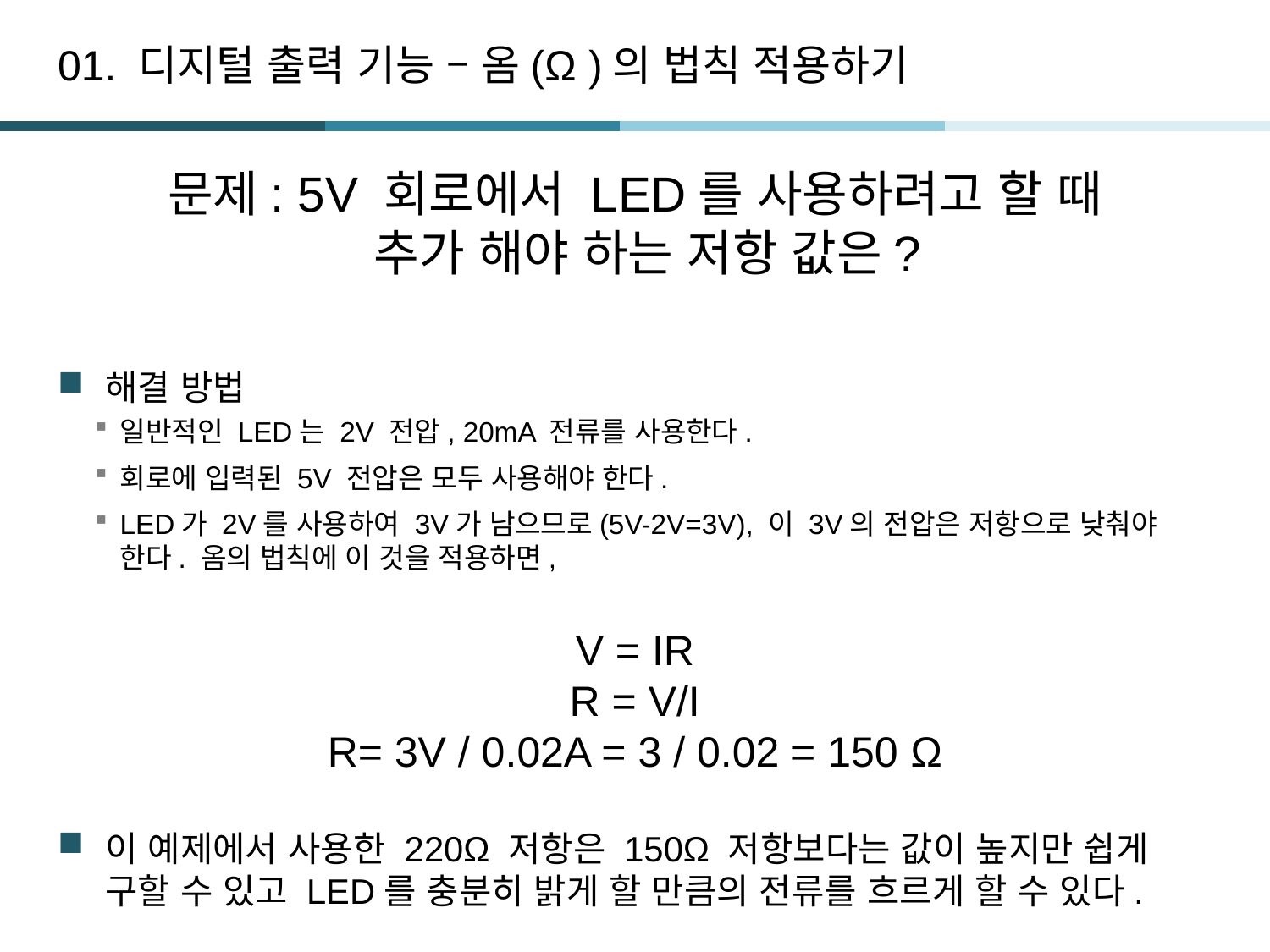

# 01. 디지털 출력 기능 – 옴(Ω )의 법칙 적용하기
문제: 5V 회로에서 LED를 사용하려고 할 때
 추가 해야 하는 저항 값은?

해결 방법
일반적인 LED는 2V 전압, 20mA 전류를 사용한다.
회로에 입력된 5V 전압은 모두 사용해야 한다.
LED가 2V를 사용하여 3V가 남으므로(5V-2V=3V), 이 3V의 전압은 저항으로 낮춰야 한다. 옴의 법칙에 이 것을 적용하면,

V = IR
R = V/I
R= 3V / 0.02A = 3 / 0.02 = 150 Ω

이 예제에서 사용한 220Ω 저항은 150Ω 저항보다는 값이 높지만 쉽게 구할 수 있고 LED를 충분히 밝게 할 만큼의 전류를 흐르게 할 수 있다.